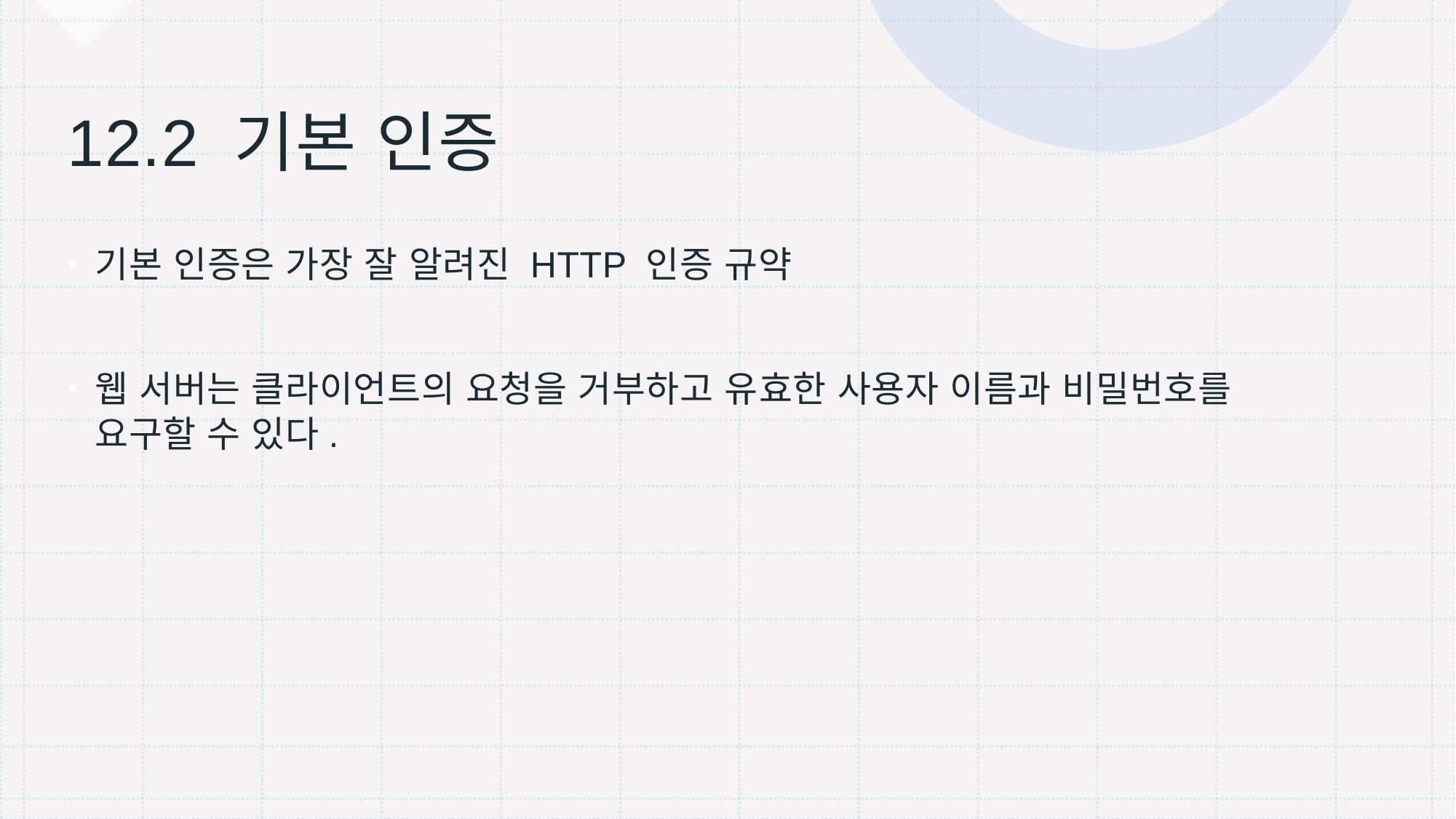

# 12.2 기본 인증
기본 인증은 가장 잘 알려진 HTTP 인증 규약

웹 서버는 클라이언트의 요청을 거부하고 유효한 사용자 이름과 비밀번호를 요구할 수 있다.